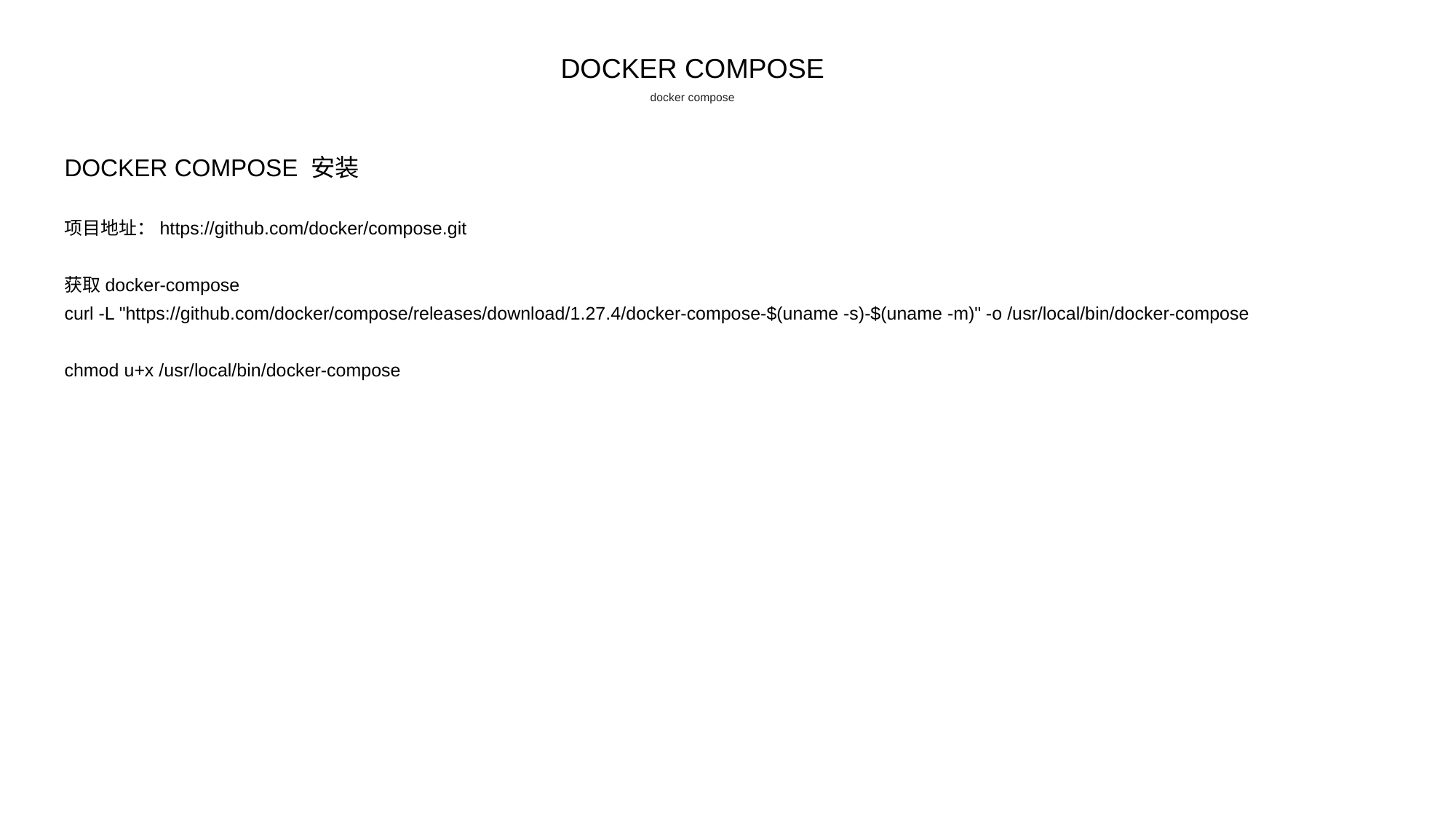

DOCKER COMPOSE

docker compose
DOCKER COMPOSE 安装
项目地址：https://github.com/docker/compose.git

获取docker-compose
curl -L "https://github.com/docker/compose/releases/download/1.27.4/docker-compose-$(uname -s)-$(uname -m)" -o /usr/local/bin/docker-compose

chmod u+x /usr/local/bin/docker-compose